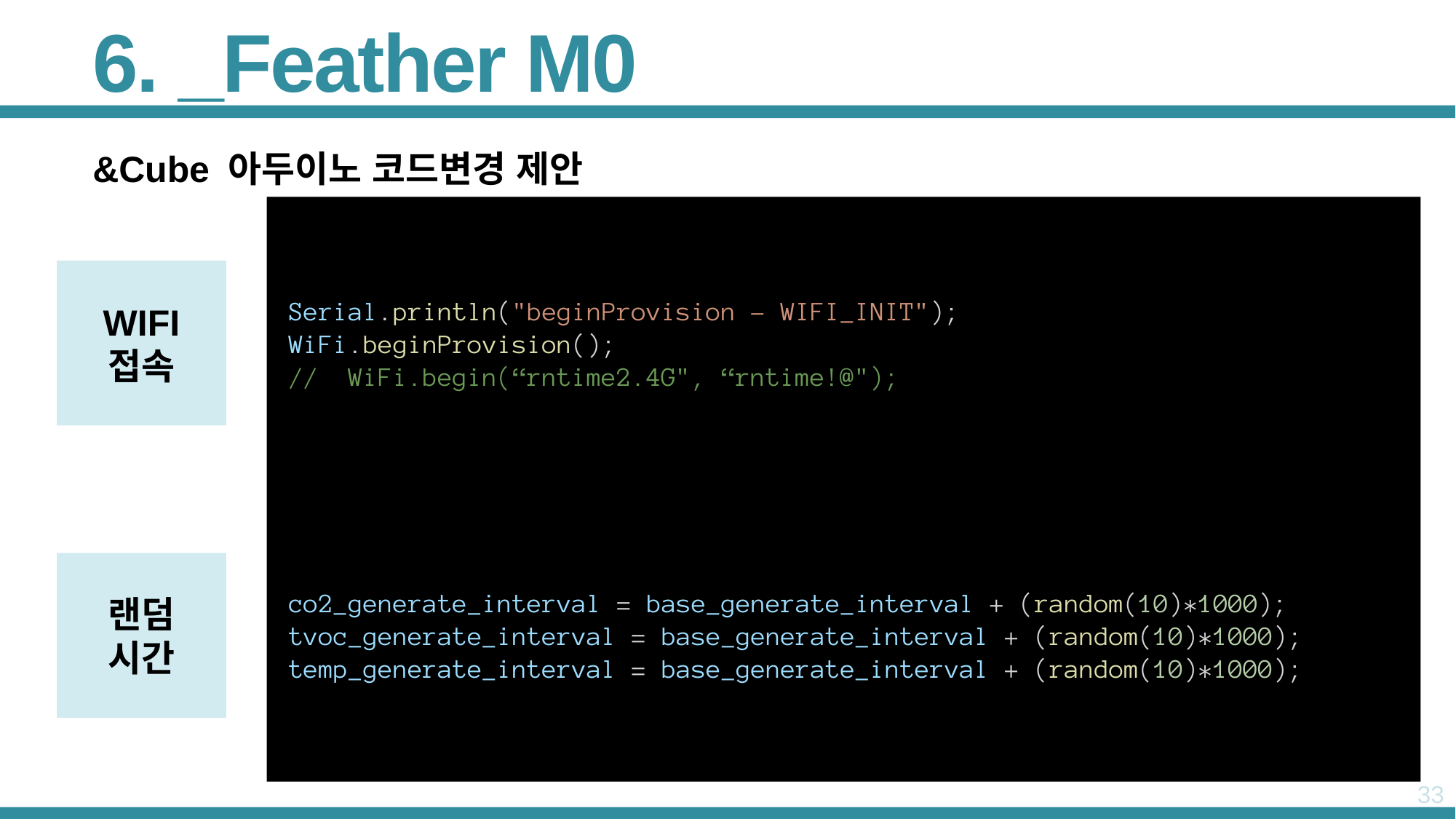

# 6. _Feather M0
&Cube 아두이노 코드변경 제안

WIFI
접속
Serial.println("beginProvision - WIFI_INIT");
WiFi.beginProvision();
//  WiFi.begin(“rntime2.4G", “rntime!@");
랜덤
시간
co2_generate_interval = base_generate_interval + (random(10)*1000);
tvoc_generate_interval = base_generate_interval + (random(10)*1000);
temp_generate_interval = base_generate_interval + (random(10)*1000);
33